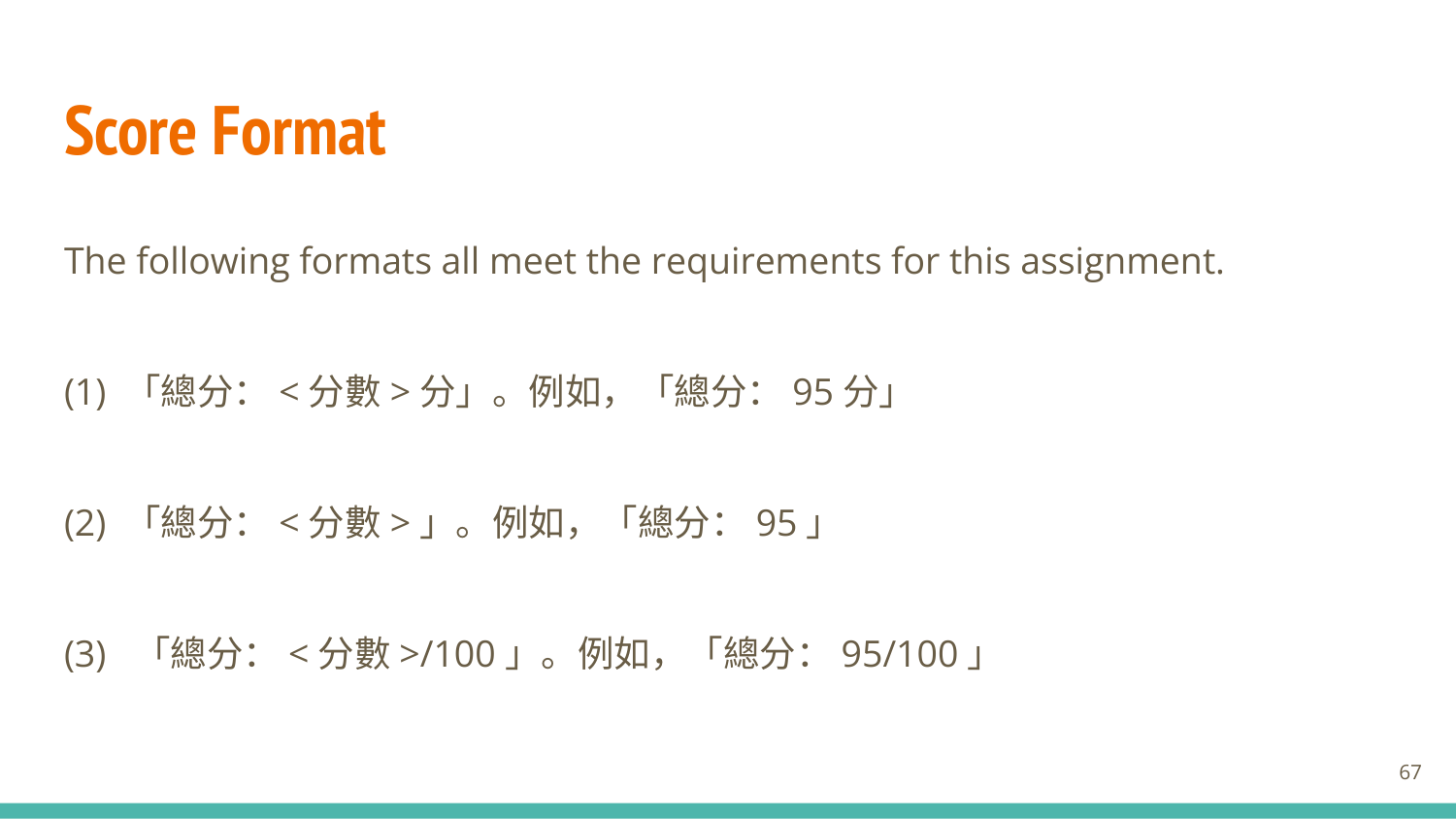

# Score Format
The following formats all meet the requirements for this assignment.

(1) 「總分：<分數>分」。例如，「總分：95分」

(2) 「總分：<分數>」。例如，「總分：95」

(3)  「總分：<分數>/100」。例如，「總分：95/100」

67